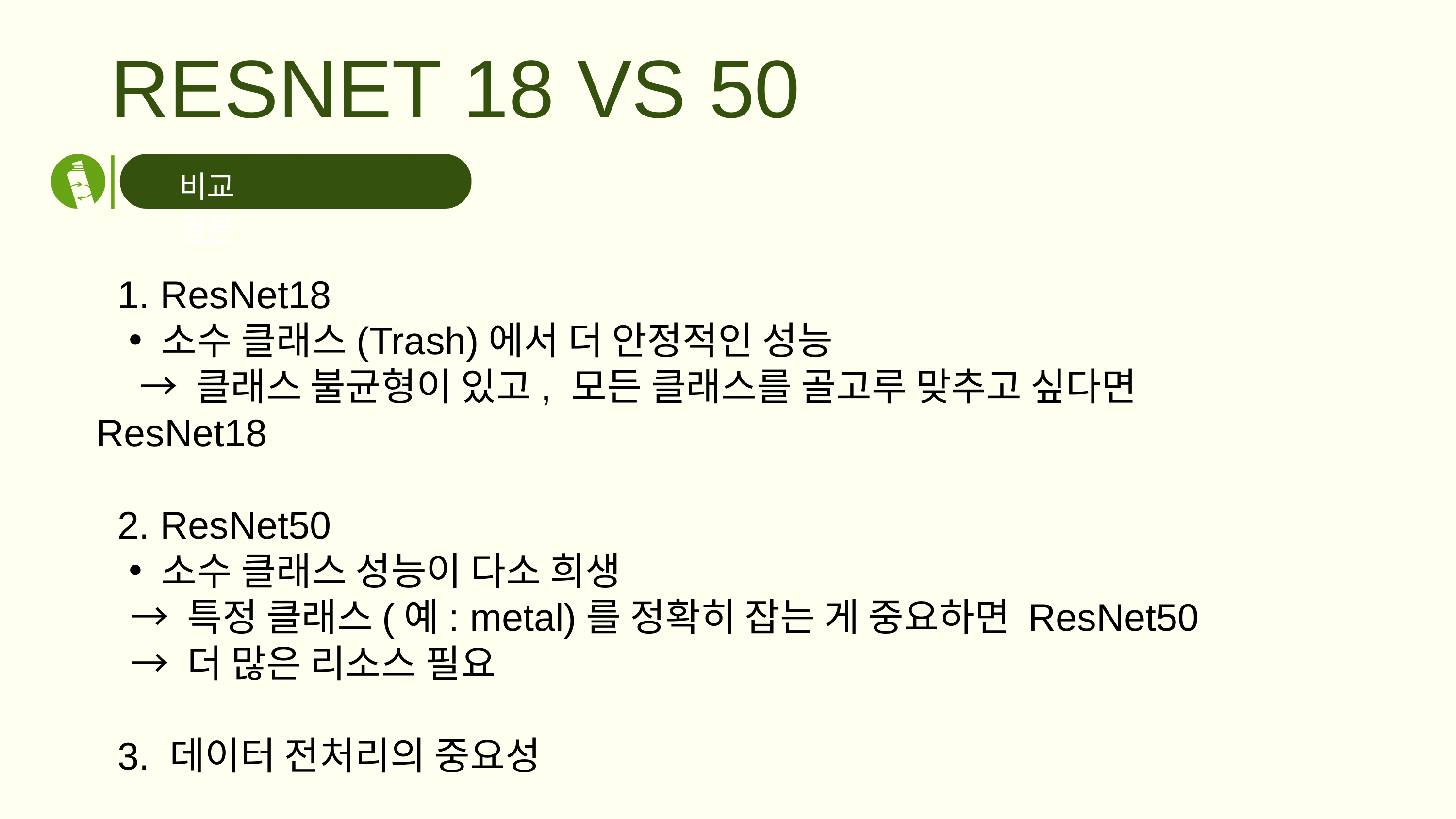

RESNET 18 VS 50

비교 결론

  1. ResNet18
소수 클래스(Trash)에서 더 안정적인 성능
     → 클래스 불균형이 있고, 모든 클래스를 골고루 맞추고 싶다면 ResNet18

  2. ResNet50
소수 클래스 성능이 다소 희생
    → 특정 클래스(예: metal)를 정확히 잡는 게 중요하면 ResNet50
    → 더 많은 리소스 필요

  3. 데이터 전처리의 중요성